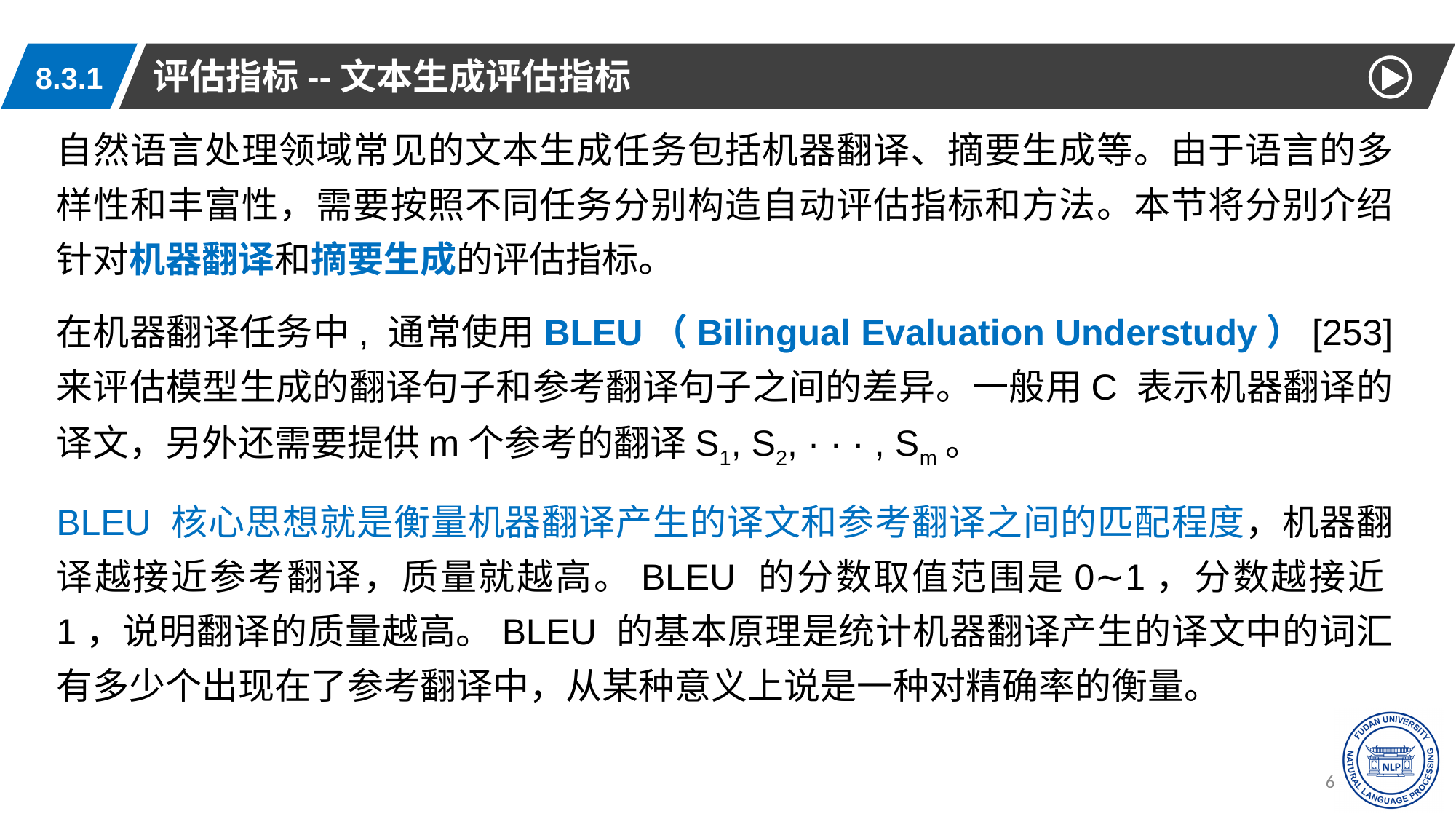

评估指标--文本生成评估指标
8.3.1

自然语言处理领域常见的文本生成任务包括机器翻译、摘要生成等。由于语言的多样性和丰富性，需要按照不同任务分别构造自动评估指标和方法。本节将分别介绍针对机器翻译和摘要生成的评估指标。
在机器翻译任务中, 通常使用BLEU（Bilingual Evaluation Understudy）[253] 来评估模型生成的翻译句子和参考翻译句子之间的差异。一般用C 表示机器翻译的译文，另外还需要提供m个参考的翻译S1, S2, · · · , Sm。
BLEU 核心思想就是衡量机器翻译产生的译文和参考翻译之间的匹配程度，机器翻译越接近参考翻译，质量就越高。BLEU 的分数取值范围是0∼1，分数越接近1，说明翻译的质量越高。BLEU 的基本原理是统计机器翻译产生的译文中的词汇有多少个出现在了参考翻译中，从某种意义上说是一种对精确率的衡量。
64